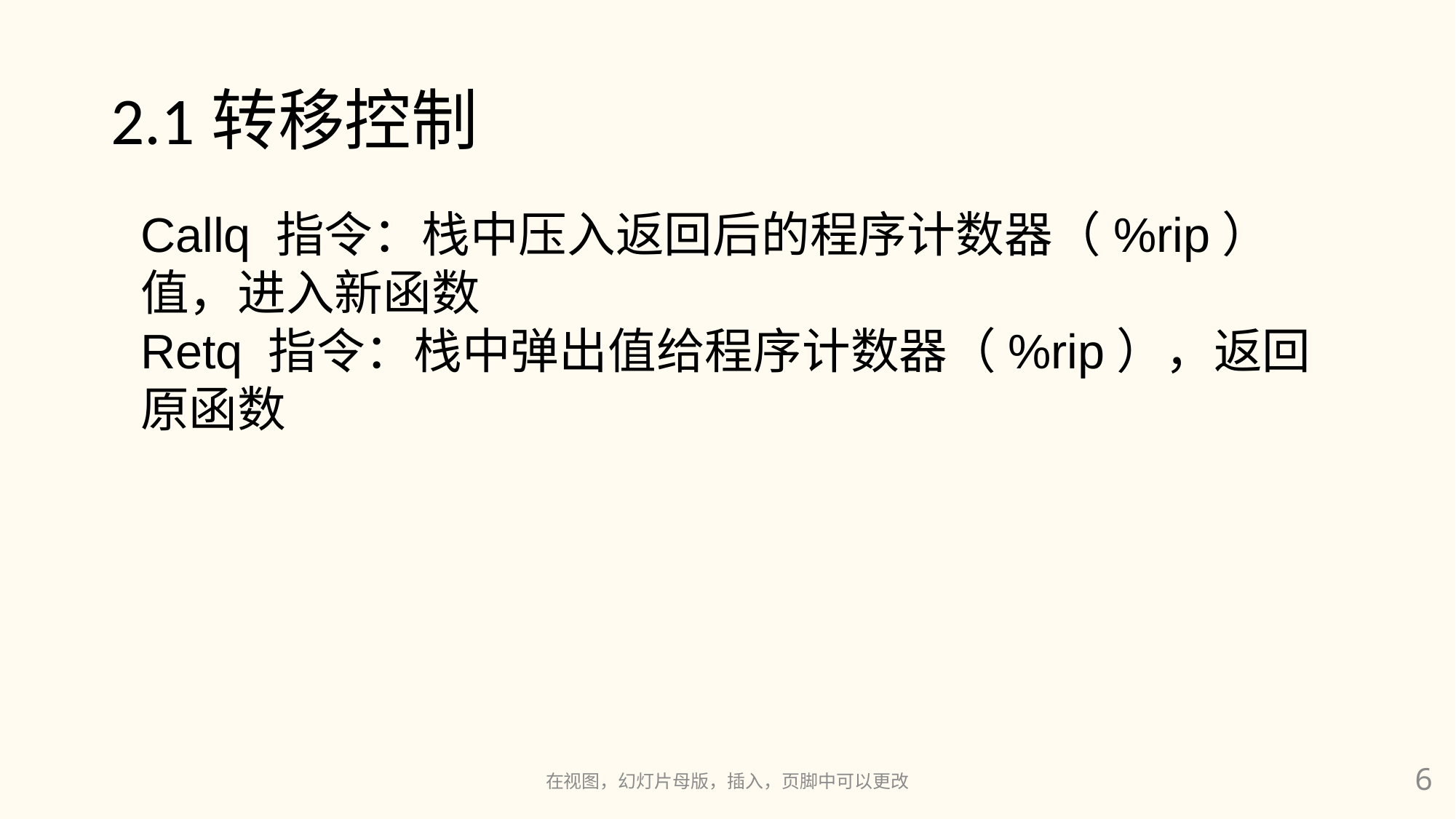

# 2.1转移控制
Callq 指令：栈中压入返回后的程序计数器（%rip）值，进入新函数
Retq 指令：栈中弹出值给程序计数器（%rip），返回原函数
在视图，幻灯片母版，插入，页脚中可以更改
6